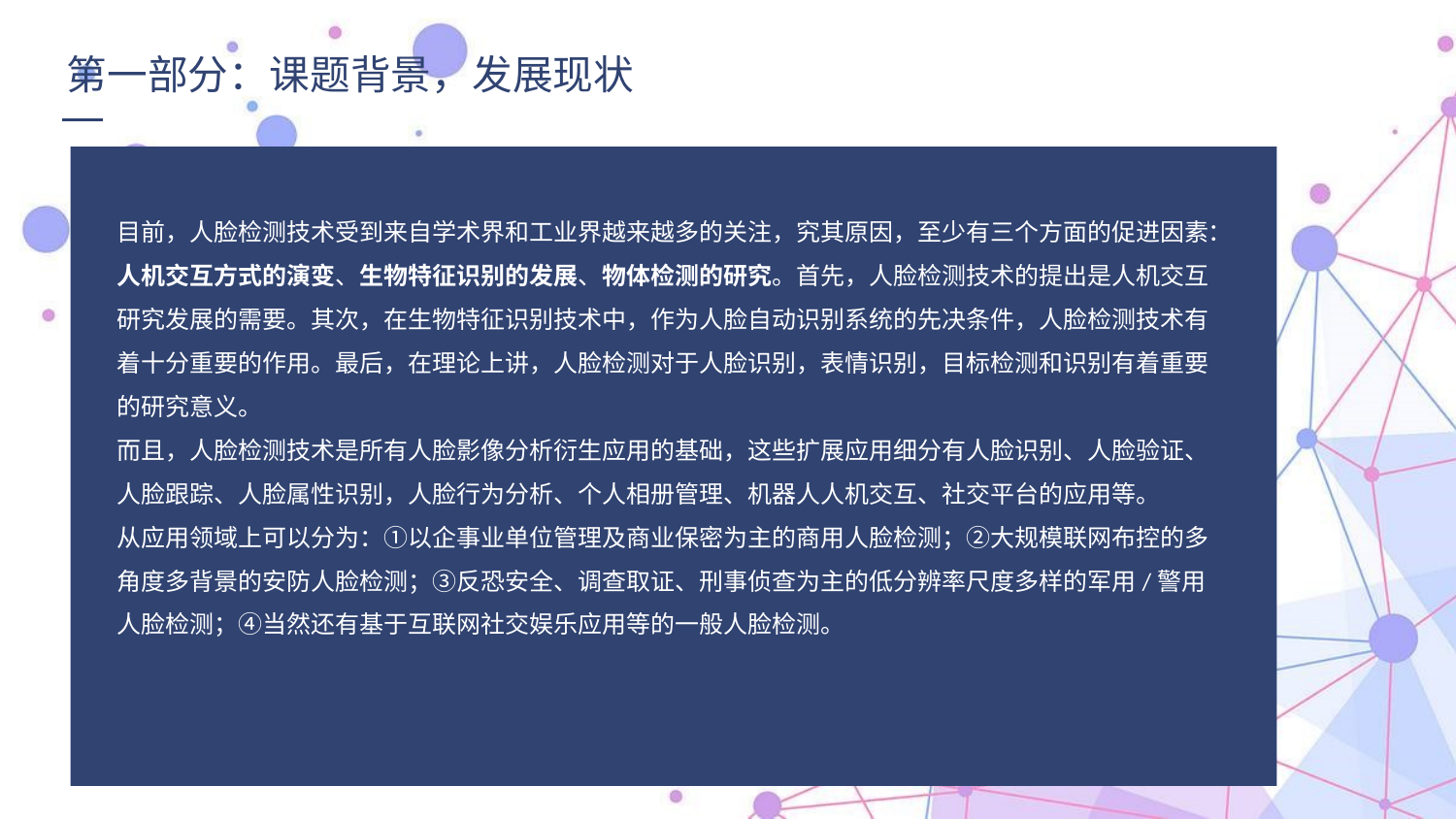

第一部分：课题背景，发展现状

目前，人脸检测技术受到来自学术界和工业界越来越多的关注，究其原因，至少有三个方面的促进因素：人机交互方式的演变、生物特征识别的发展、物体检测的研究。首先，人脸检测技术的提出是人机交互研究发展的需要。其次，在生物特征识别技术中，作为人脸自动识别系统的先决条件，人脸检测技术有着十分重要的作用。最后，在理论上讲，人脸检测对于人脸识别，表情识别，目标检测和识别有着重要的研究意义。
而且，人脸检测技术是所有人脸影像分析衍生应用的基础，这些扩展应用细分有人脸识别、人脸验证、人脸跟踪、人脸属性识别，人脸行为分析、个人相册管理、机器人人机交互、社交平台的应用等。
从应用领域上可以分为：①以企事业单位管理及商业保密为主的商用人脸检测；②大规模联网布控的多角度多背景的安防人脸检测；③反恐安全、调查取证、刑事侦查为主的低分辨率尺度多样的军用/警用人脸检测；④当然还有基于互联网社交娱乐应用等的一般人脸检测。